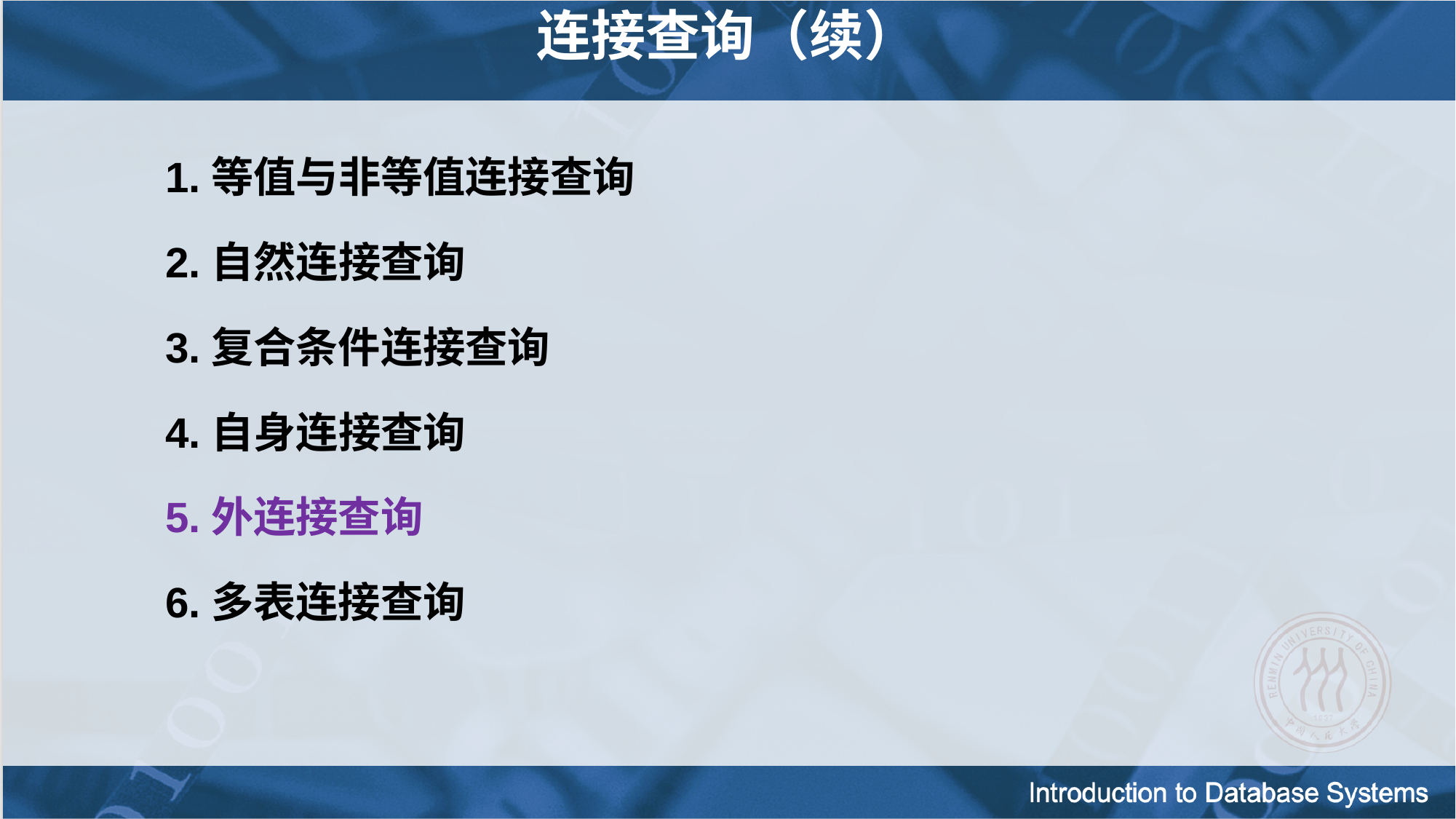

连接查询（续）
1.等值与非等值连接查询
2.自然连接查询
3.复合条件连接查询
4.自身连接查询
5.外连接查询
6.多表连接查询